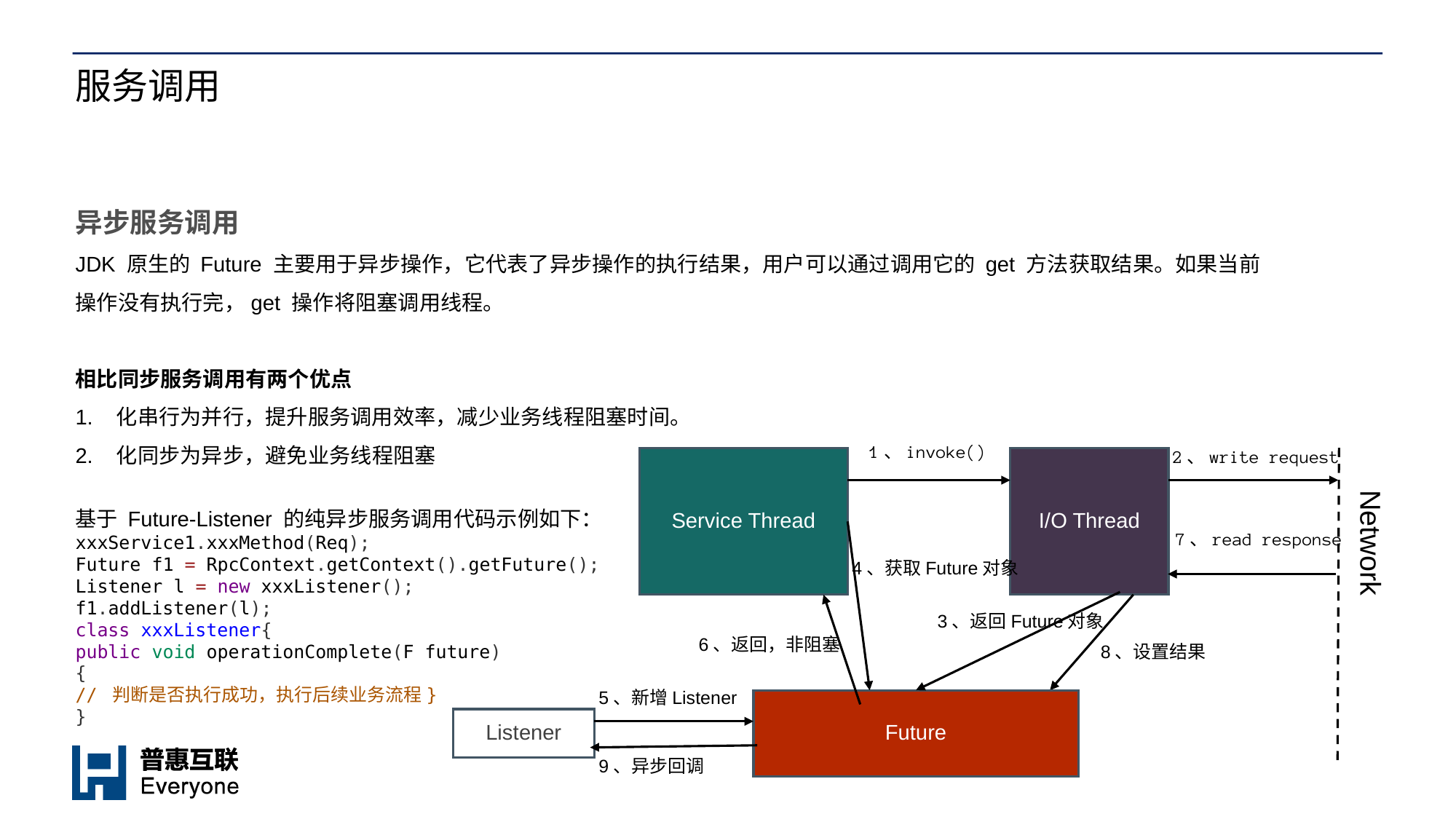

# 服务调用
异步服务调用
JDK 原生的 Future 主要用于异步操作，它代表了异步操作的执行结果，用户可以通过调用它的 get 方法获取结果。如果当前操作没有执行完，get 操作将阻塞调用线程。

相比同步服务调用有两个优点
化串行为并行，提升服务调用效率，减少业务线程阻塞时间。
化同步为异步，避免业务线程阻塞

基于 Future-Listener 的纯异步服务调用代码示例如下：
xxxService1.xxxMethod(Req);
Future f1 = RpcContext.getContext().getFuture();
Listener l = new xxxListener();
f1.addListener(l);
class xxxListener{
public void operationComplete(F future)
{
// 判断是否执行成功，执行后续业务流程}
}

1、invoke()
2、write request
Service Thread
I/O Thread
Network
7、read response
4、获取Future对象
3、返回Future对象
6、返回，非阻塞
8、设置结果
5、新增Listener
Future
Listener
9、异步回调